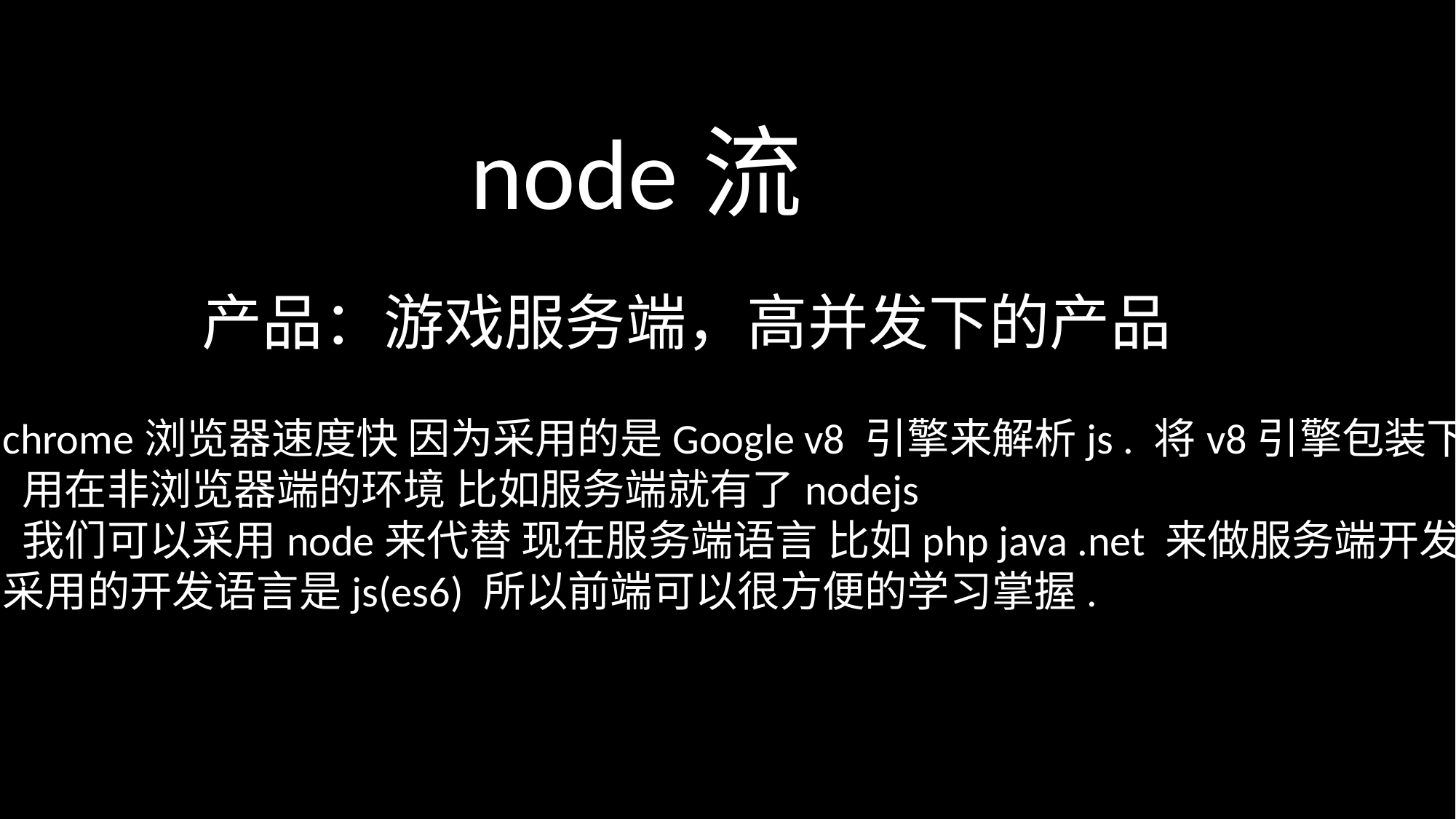

node流
产品：游戏服务端，高并发下的产品
chrome浏览器速度快 因为采用的是Google v8 引擎来解析js . 将v8引擎包装下
 用在非浏览器端的环境 比如服务端就有了nodejs
 我们可以采用node来代替 现在服务端语言 比如php java .net 来做服务端开发，因为node
采用的开发语言是js(es6) 所以前端可以很方便的学习掌握.